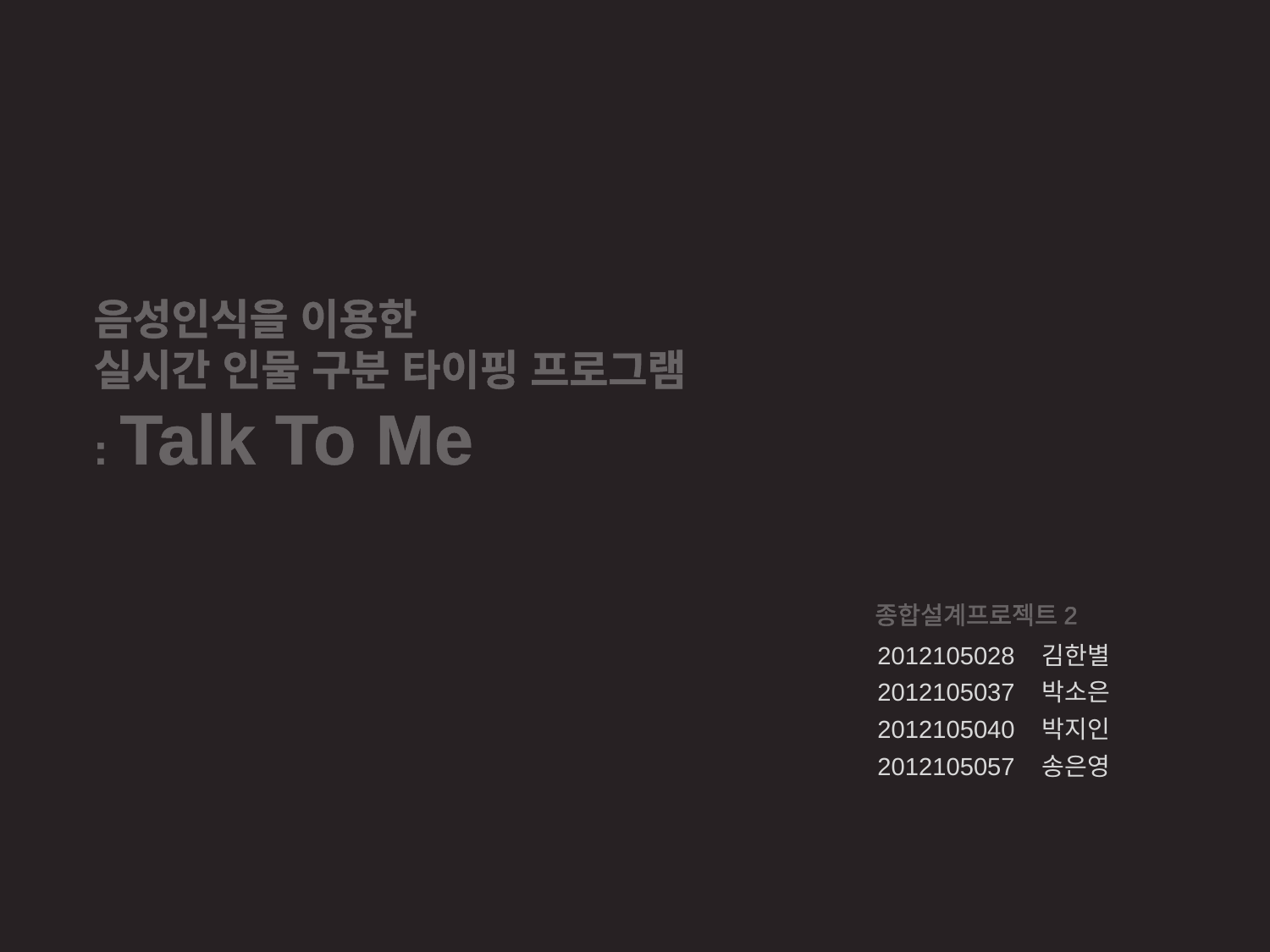

음성인식을 이용한
실시간 인물 구분 타이핑 프로그램
: Talk To Me
종합설계프로젝트2
2012105028   김한별
2012105037   박소은
2012105040   박지인
2012105057   송은영